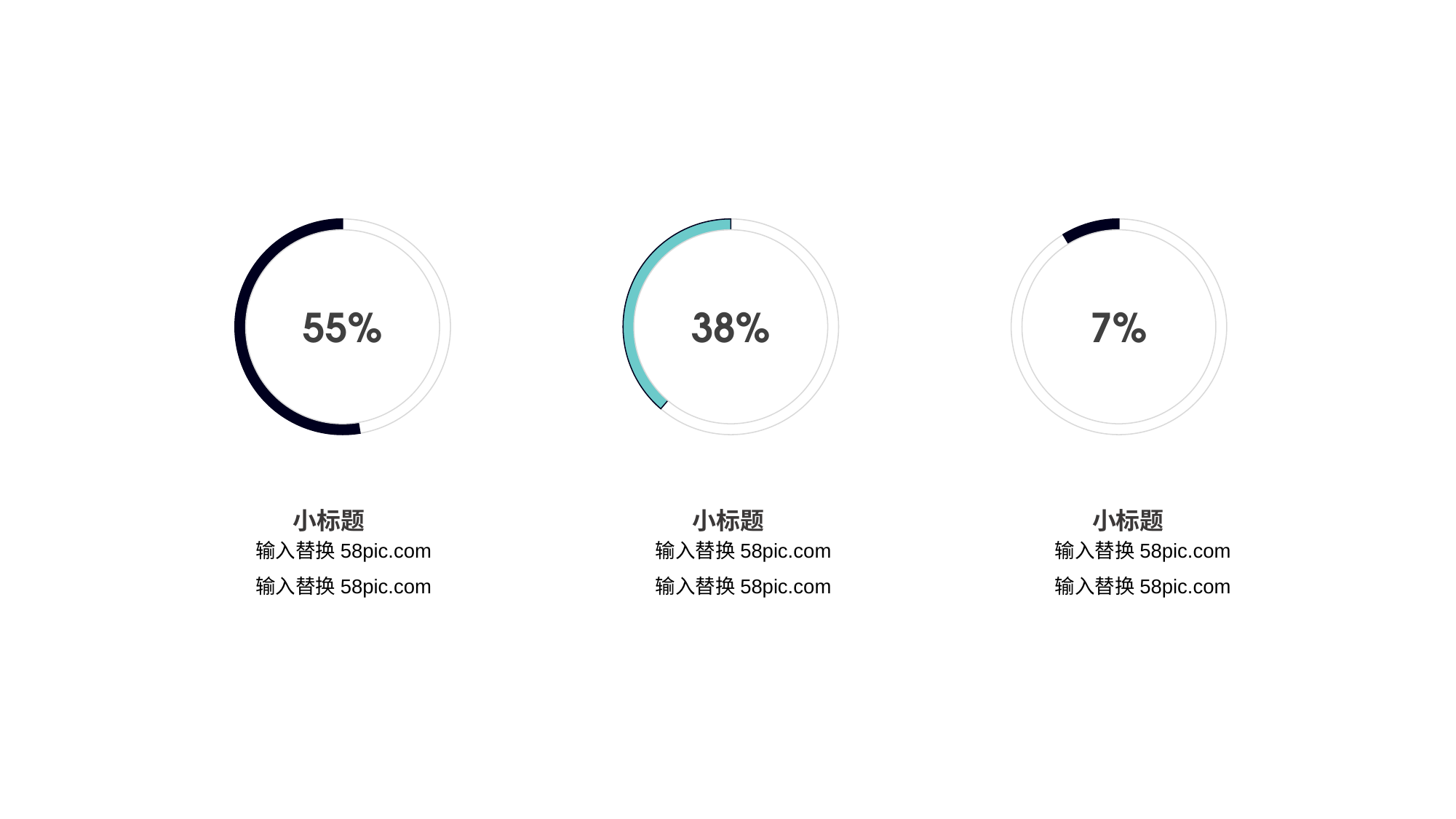

55%
38%
7%
小标题
小标题
小标题
输入替换58pic.com
输入替换58pic.com
输入替换58pic.com
输入替换58pic.com
输入替换58pic.com
输入替换58pic.com